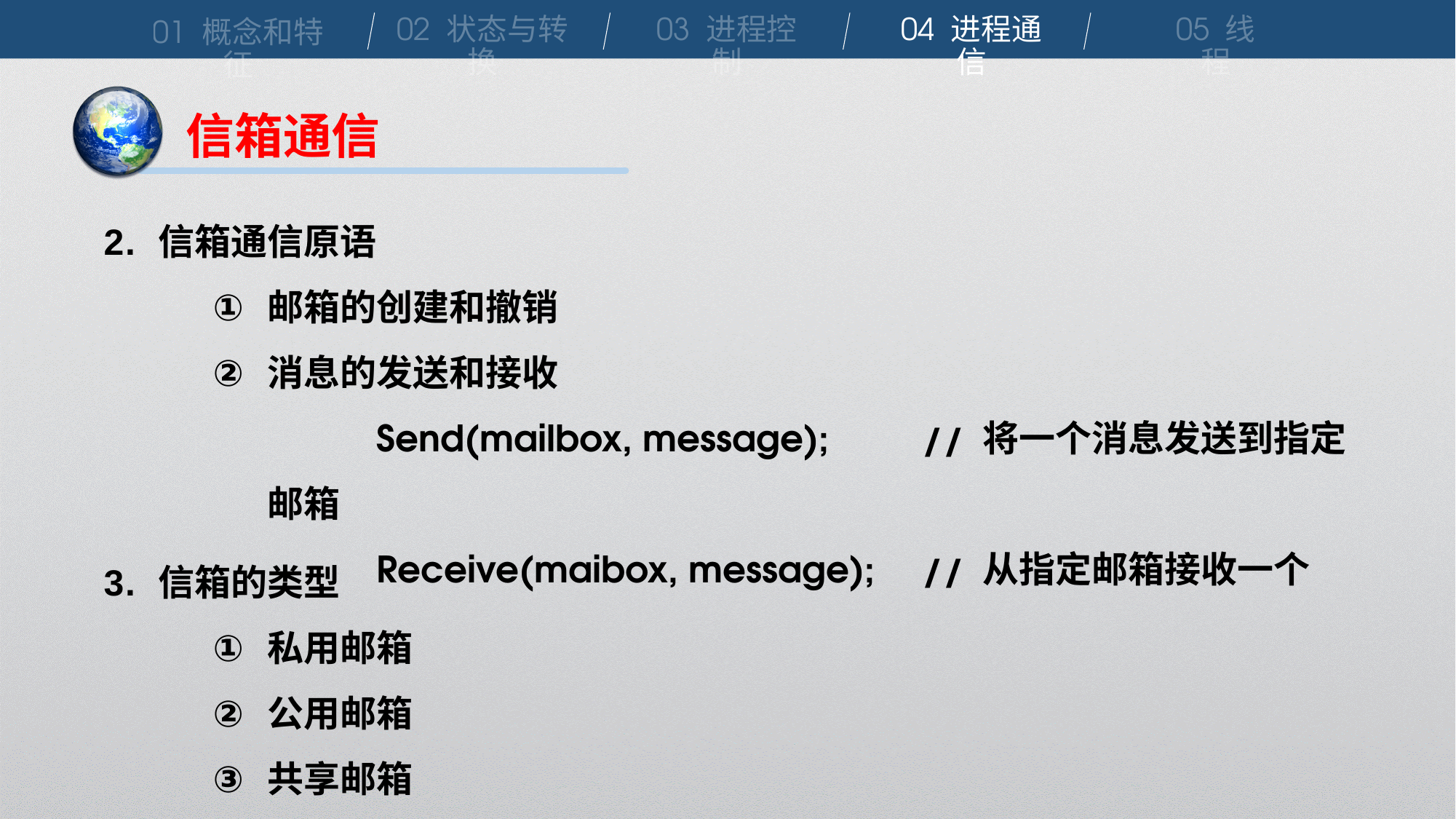

02 状态与转换
03 进程控制
04 进程通信
05 线程
01 概念和特征
信箱通信
信箱通信原语
邮箱的创建和撤销
消息的发送和接收
	Send(mailbox, message); 	// 将一个消息发送到指定邮箱
	Receive(maibox, message);	// 从指定邮箱接收一个
信箱的类型
私用邮箱
公用邮箱
共享邮箱